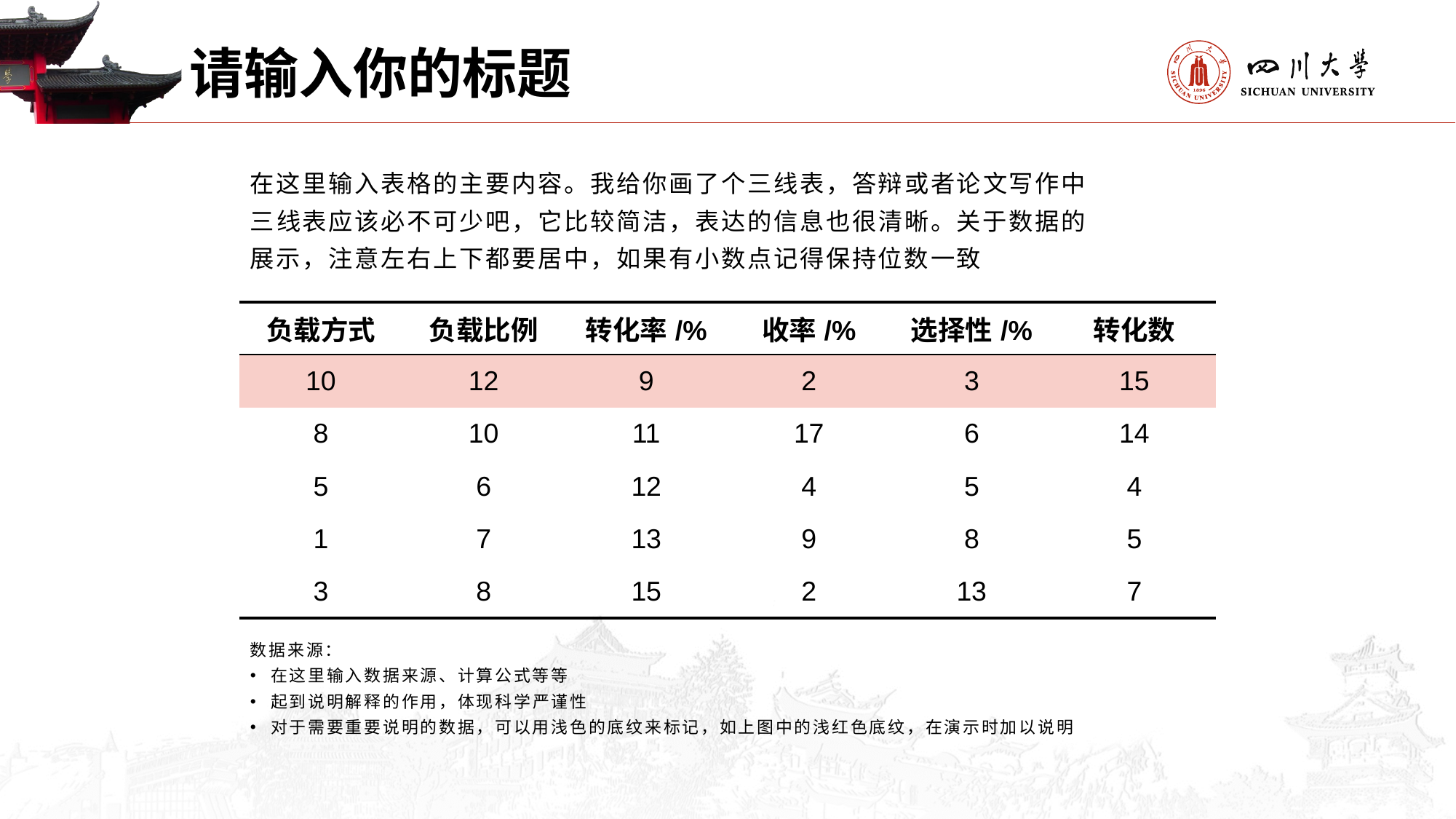

请输入你的标题
在这里输入表格的主要内容。我给你画了个三线表，答辩或者论文写作中三线表应该必不可少吧，它比较简洁，表达的信息也很清晰。关于数据的展示，注意左右上下都要居中，如果有小数点记得保持位数一致
| 负载方式 | 负载比例 | 转化率/% | 收率/% | 选择性/% | 转化数 |
| --- | --- | --- | --- | --- | --- |
| 10 | 12 | 9 | 2 | 3 | 15 |
| 8 | 10 | 11 | 17 | 6 | 14 |
| 5 | 6 | 12 | 4 | 5 | 4 |
| 1 | 7 | 13 | 9 | 8 | 5 |
| 3 | 8 | 15 | 2 | 13 | 7 |
数据来源：
在这里输入数据来源、计算公式等等
起到说明解释的作用，体现科学严谨性
对于需要重要说明的数据，可以用浅色的底纹来标记，如上图中的浅红色底纹，在演示时加以说明